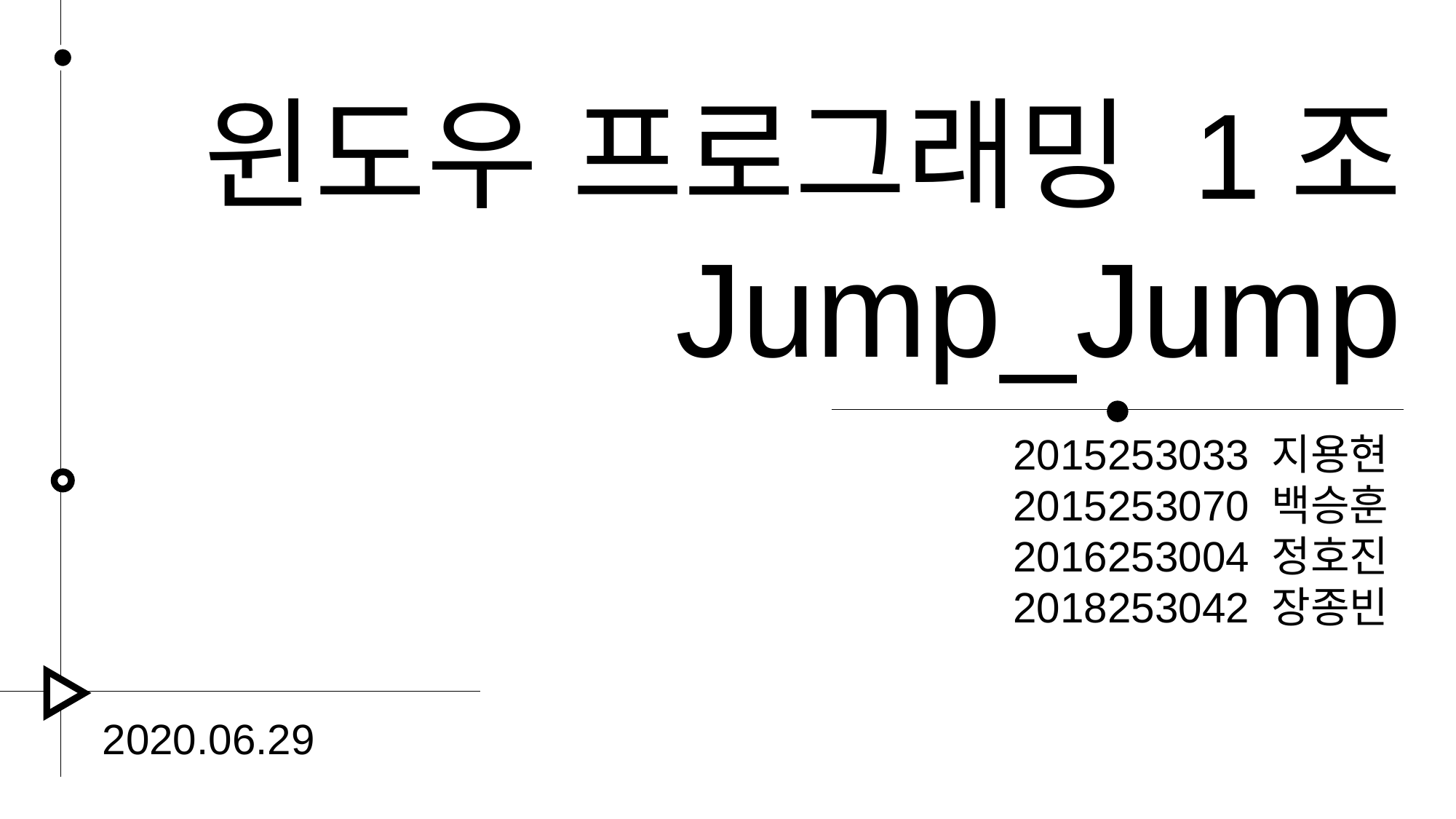

윈도우 프로그래밍 1조
Jump_Jump

2015253033 지용현
2015253070 백승훈
2016253004 정호진
2018253042 장종빈
2020.06.29